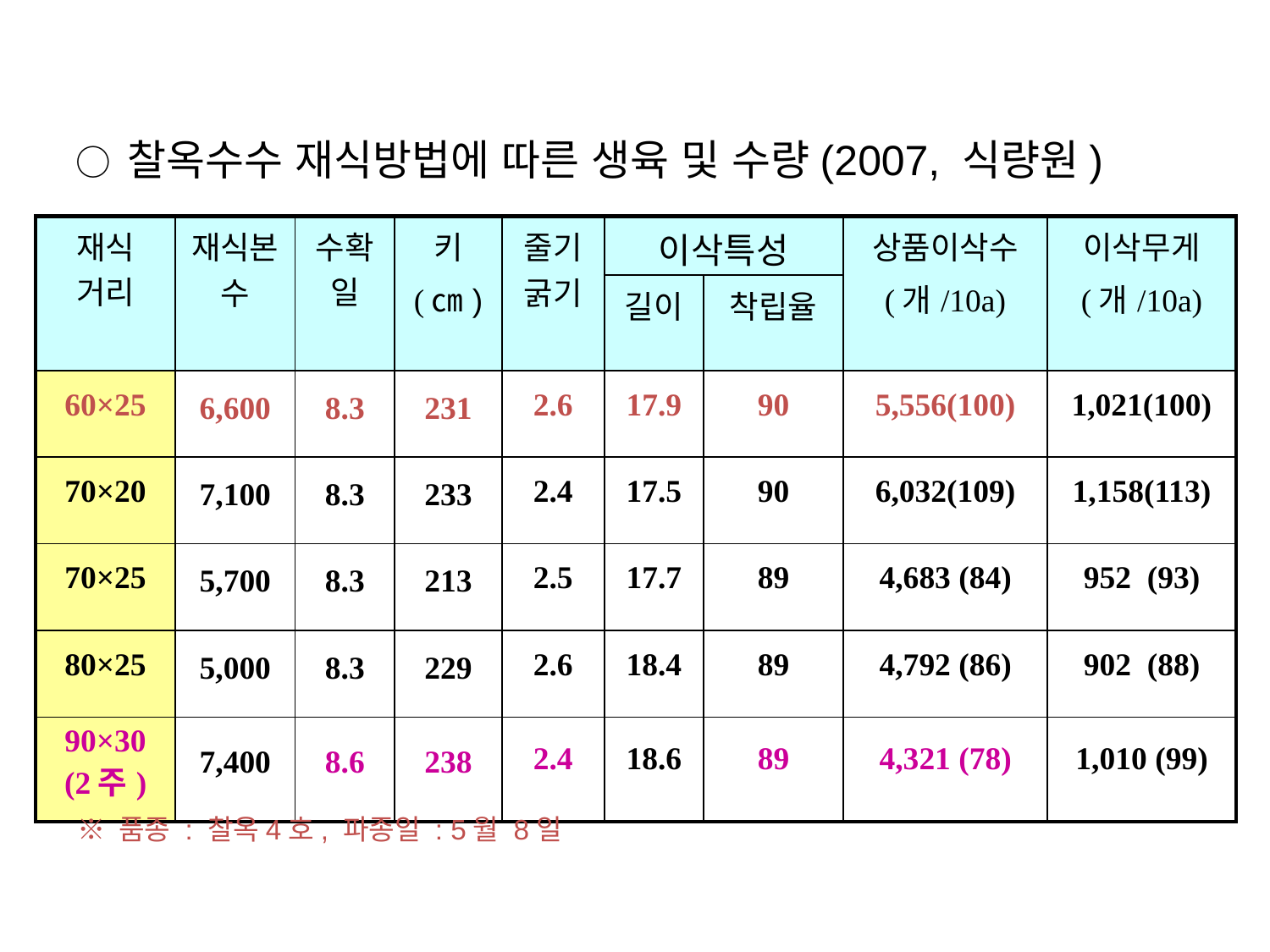

○ 찰옥수수 재식방법에 따른 생육 및 수량(2007, 식량원)
| 재식 거리 | 재식본수 | 수확 일 | 키 (㎝) | 줄기굵기 | 이삭특성 |  | 상품이삭수 (개/10a) | 이삭무게 (개/10a) |
| --- | --- | --- | --- | --- | --- | --- | --- | --- |
|  |  |  |  |  | 길이 | 착립율 |  |  |
| 60×25 | 6,600 | 8.3 | 231 | 2.6 | 17.9 | 90 | 5,556(100) | 1,021(100) |
| 70×20 | 7,100 | 8.3 | 233 | 2.4 | 17.5 | 90 | 6,032(109) | 1,158(113) |
| 70×25 | 5,700 | 8.3 | 213 | 2.5 | 17.7 | 89 | 4,683 (84) | 952 (93) |
| 80×25 | 5,000 | 8.3 | 229 | 2.6 | 18.4 | 89 | 4,792 (86) | 902 (88) |
| 90×30 (2주) | 7,400 | 8.6 | 238 | 2.4 | 18.6 | 89 | 4,321 (78) | 1,010 (99) |
※ 품종 : 찰옥4호, 파종일 : 5월 8일